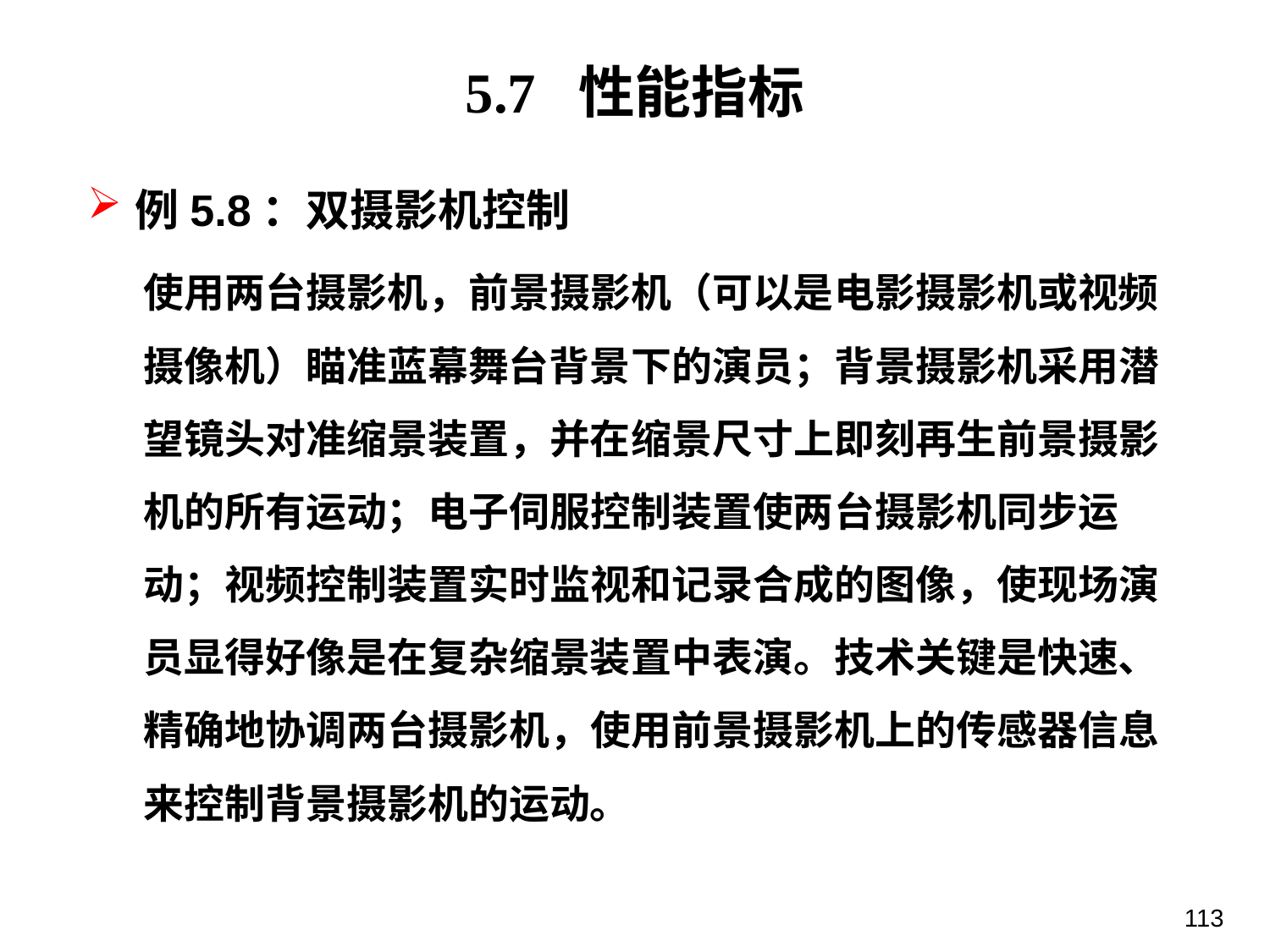

5.7  性能指标
例5.8：双摄影机控制
使用两台摄影机，前景摄影机（可以是电影摄影机或视频摄像机）瞄准蓝幕舞台背景下的演员；背景摄影机采用潜望镜头对准缩景装置，并在缩景尺寸上即刻再生前景摄影机的所有运动；电子伺服控制装置使两台摄影机同步运动；视频控制装置实时监视和记录合成的图像，使现场演员显得好像是在复杂缩景装置中表演。技术关键是快速、精确地协调两台摄影机，使用前景摄影机上的传感器信息来控制背景摄影机的运动。
113